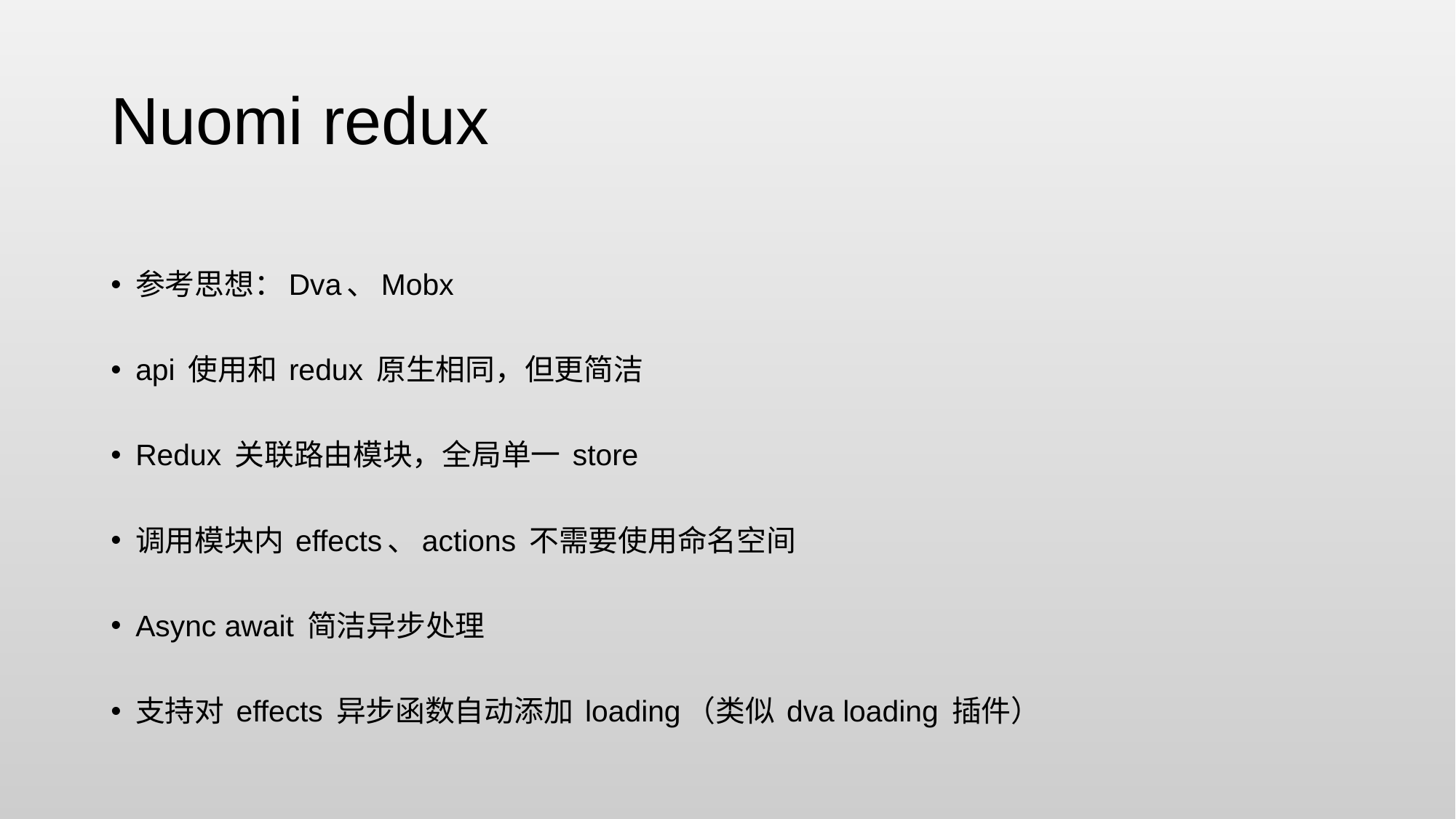

# Nuomi redux

参考思想：Dva、Mobx

api 使用和 redux 原生相同，但更简洁

Redux 关联路由模块，全局单一 store

调用模块内 effects、actions 不需要使用命名空间

Async await 简洁异步处理

支持对 effects 异步函数自动添加 loading（类似 dva loading 插件）